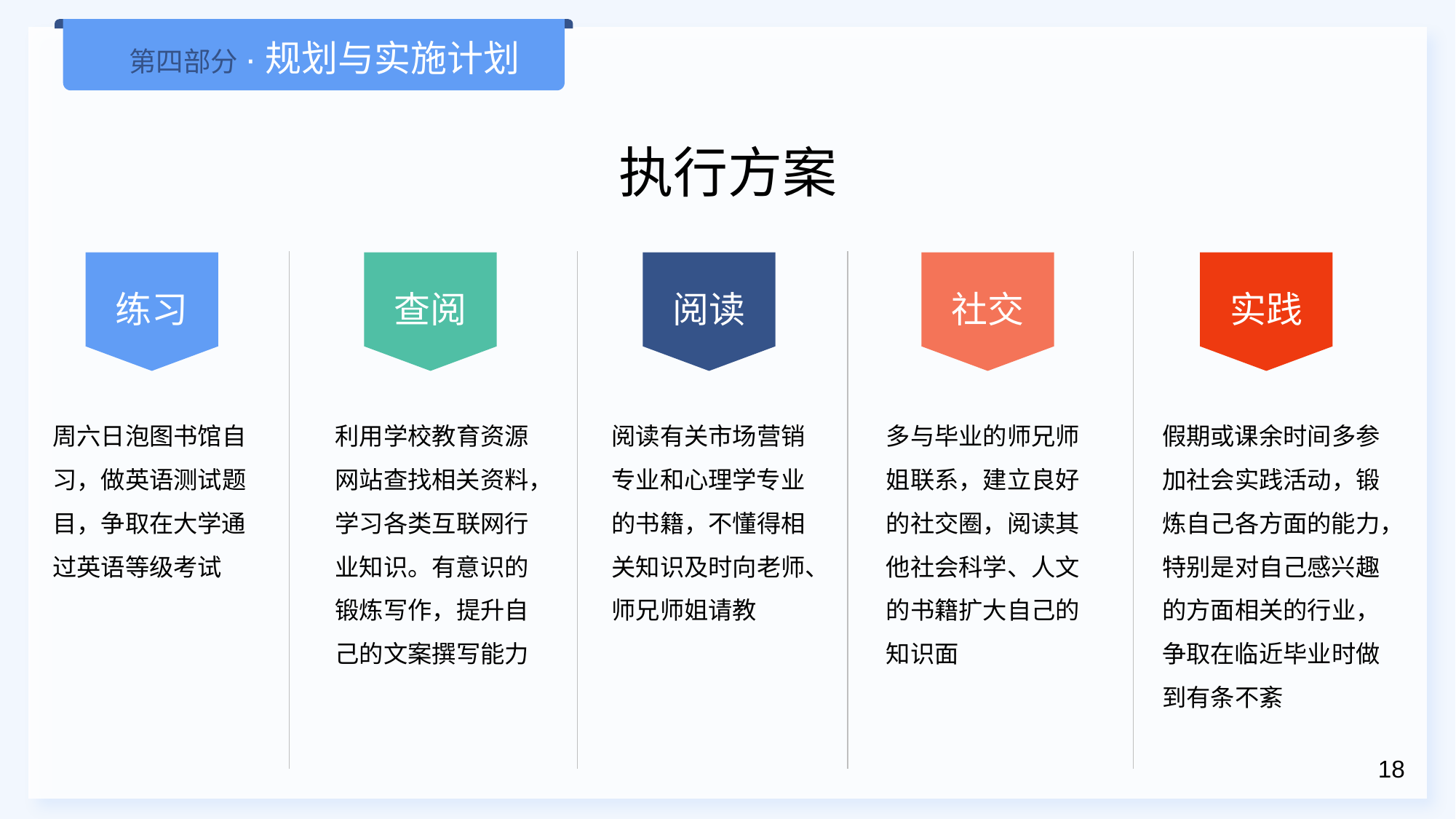

第四部分·规划与实施计划
执行方案

练习

查阅

阅读

社交

实践
周六日泡图书馆自习，做英语测试题目，争取在大学通过英语等级考试
利用学校教育资源网站查找相关资料，学习各类互联网行业知识。有意识的锻炼写作，提升自己的文案撰写能力
阅读有关市场营销专业和心理学专业的书籍，不懂得相关知识及时向老师、师兄师姐请教
多与毕业的师兄师姐联系，建立良好的社交圈，阅读其他社会科学、人文的书籍扩大自己的知识面
假期或课余时间多参加社会实践活动，锻炼自己各方面的能力，特别是对自己感兴趣的方面相关的行业，争取在临近毕业时做到有条不紊
18